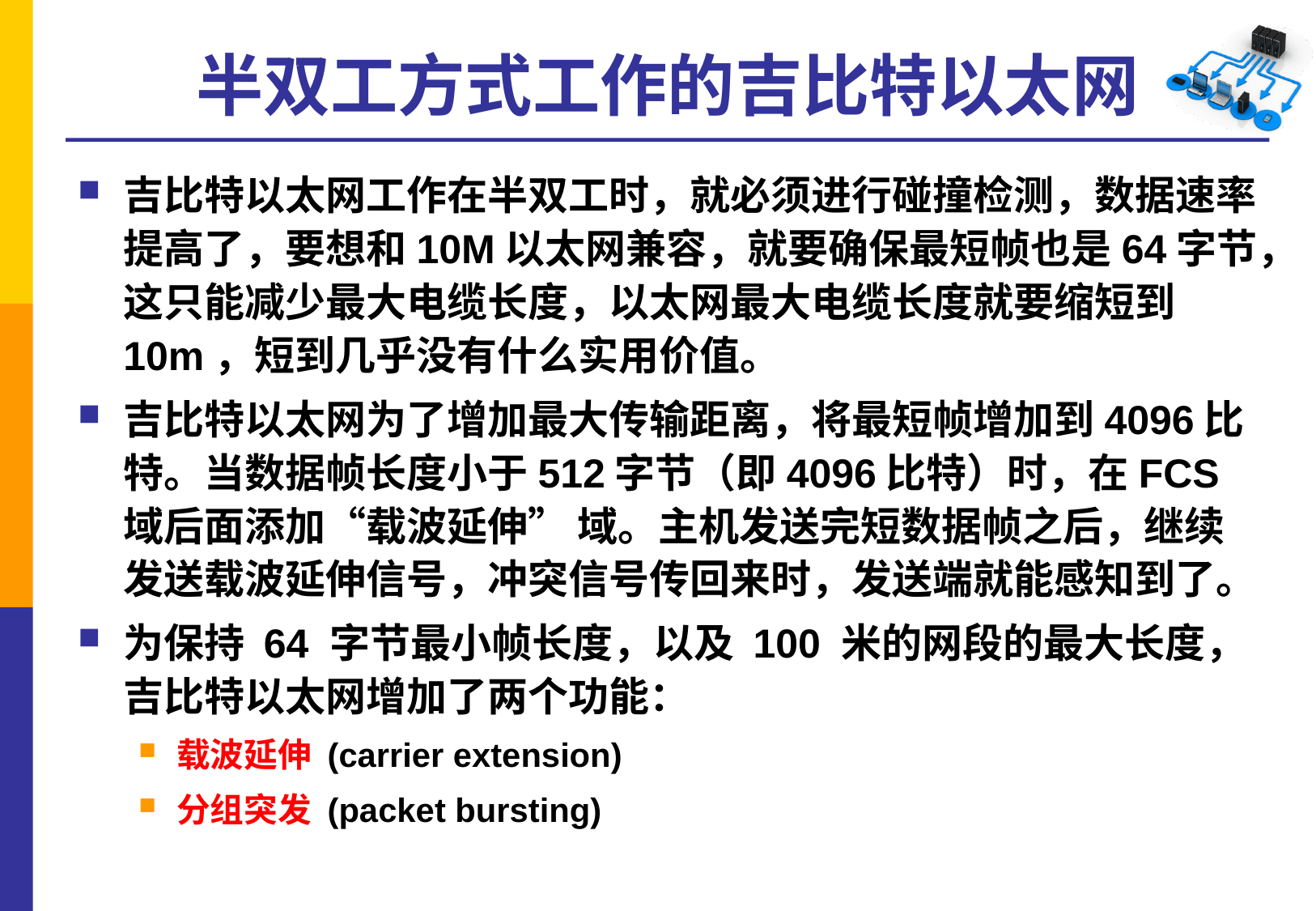

# 半双工方式工作的吉比特以太网
吉比特以太网工作在半双工时，就必须进行碰撞检测，数据速率提高了，要想和10M以太网兼容，就要确保最短帧也是64字节，这只能减少最大电缆长度，以太网最大电缆长度就要缩短到10m，短到几乎没有什么实用价值。
吉比特以太网为了增加最大传输距离，将最短帧增加到4096比特。当数据帧长度小于512字节（即4096比特）时，在FCS域后面添加“载波延伸” 域。主机发送完短数据帧之后，继续发送载波延伸信号，冲突信号传回来时，发送端就能感知到了。
为保持 64 字节最小帧长度，以及 100 米的网段的最大长度，吉比特以太网增加了两个功能：
载波延伸 (carrier extension)
分组突发 (packet bursting)